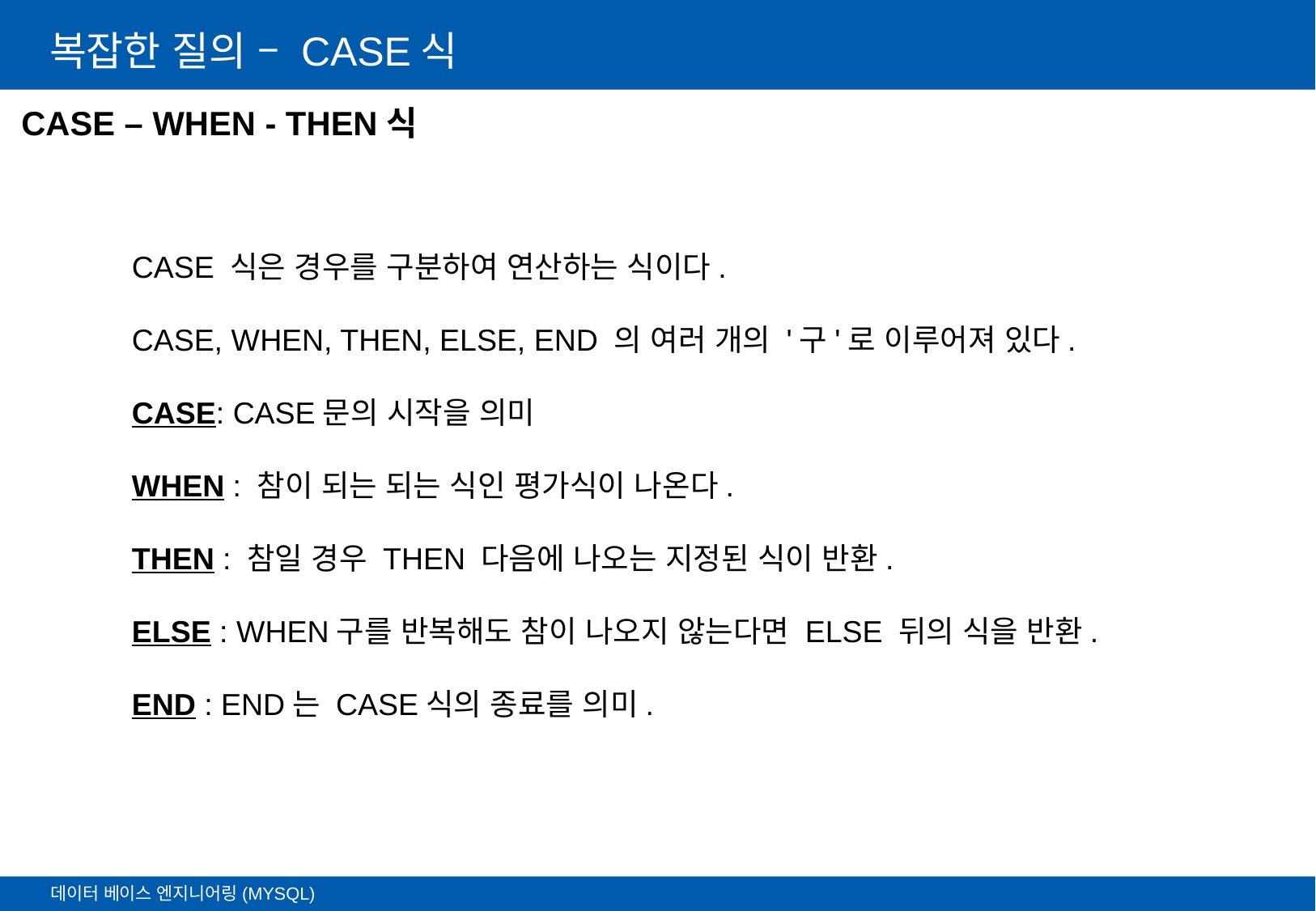

# 복잡한 질의 – CASE식
 CASE – WHEN - THEN식
CASE 식은 경우를 구분하여 연산하는 식이다.

CASE, WHEN, THEN, ELSE, END 의 여러 개의 '구'로 이루어져 있다.

CASE: CASE문의 시작을 의미

WHEN : 참이 되는 되는 식인 평가식이 나온다.

THEN : 참일 경우 THEN 다음에 나오는 지정된 식이 반환.

ELSE : WHEN구를 반복해도 참이 나오지 않는다면 ELSE 뒤의 식을 반환.

END : END는 CASE식의 종료를 의미.